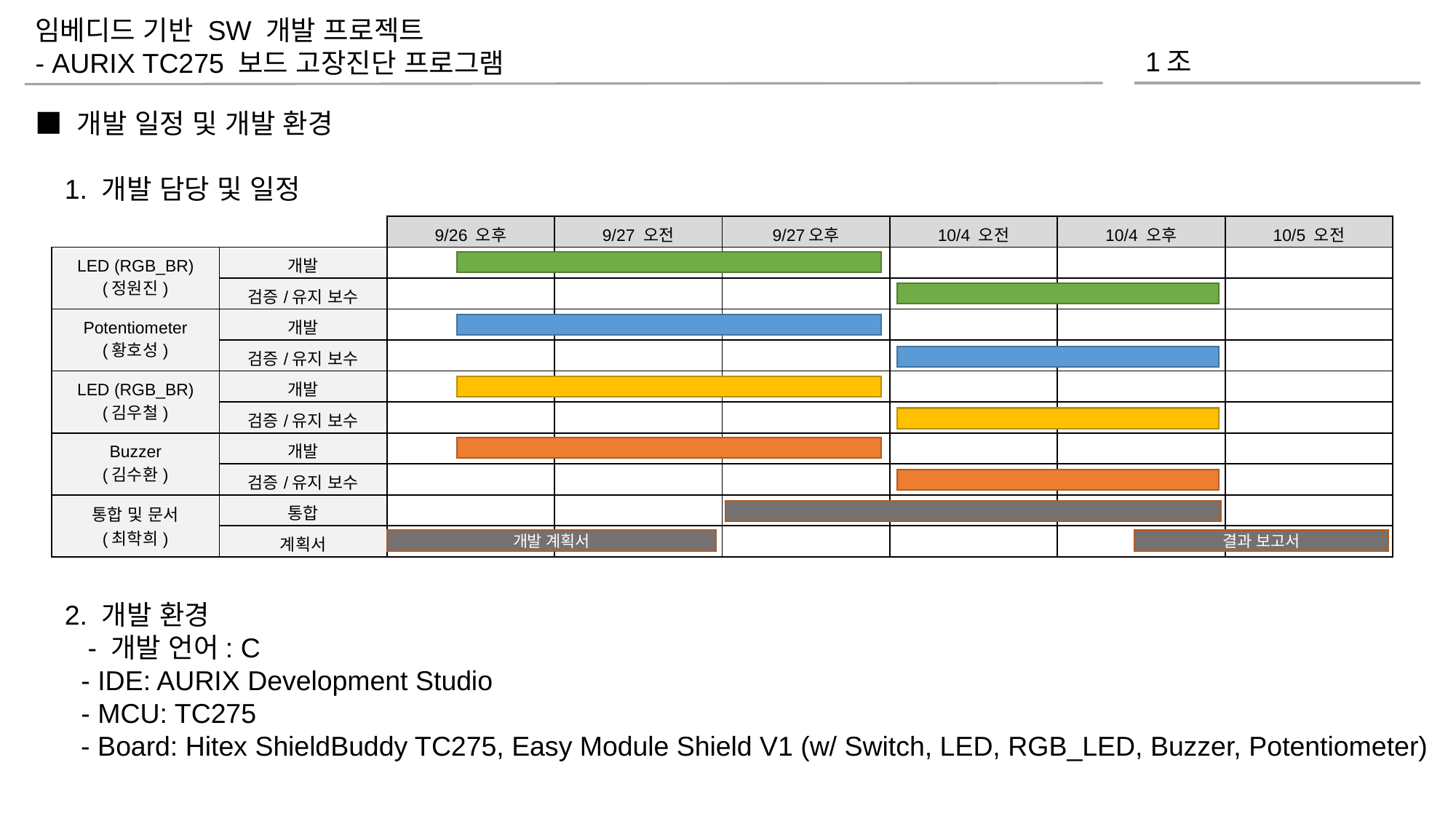

임베디드 기반 SW 개발 프로젝트
- AURIX TC275 보드 고장진단 프로그램
1조
■ 개발 일정 및 개발 환경
   1. 개발 담당 및 일정
   2. 개발 환경
      - 개발 언어: C
      - IDE: AURIX Development Studio
      - MCU: TC275
      - Board: Hitex ShieldBuddy TC275, Easy Module Shield V1 (w/ Switch, LED, RGB_LED, Buzzer, Potentiometer)
|  |  | 9/26 오후 | 9/27 오전 | 9/27오후 | 10/4 오전 | 10/4 오후 | 10/5 오전 |
| --- | --- | --- | --- | --- | --- | --- | --- |
| LED (RGB\_BR) (정원진) | 개발 |  |  |  |  |  |  |
|  | 검증/유지 보수 |  |  |  |  |  |  |
| Potentiometer (황호성) | 개발 |  |  |  |  |  |  |
|  | 검증/유지 보수 |  |  |  |  |  |  |
| LED (RGB\_BR) (김우철) | 개발 |  |  |  |  |  |  |
|  | 검증/유지 보수 |  |  |  |  |  |  |
| Buzzer (김수환) | 개발 |  |  |  |  |  |  |
|  | 검증/유지 보수 |  |  |  |  |  |  |
| 통합 및 문서 (최학희) | 통합 |  |  |  |  |  |  |
|  | 계획서 |  |  |  |  |  |  |

개발 계획서
결과 보고서